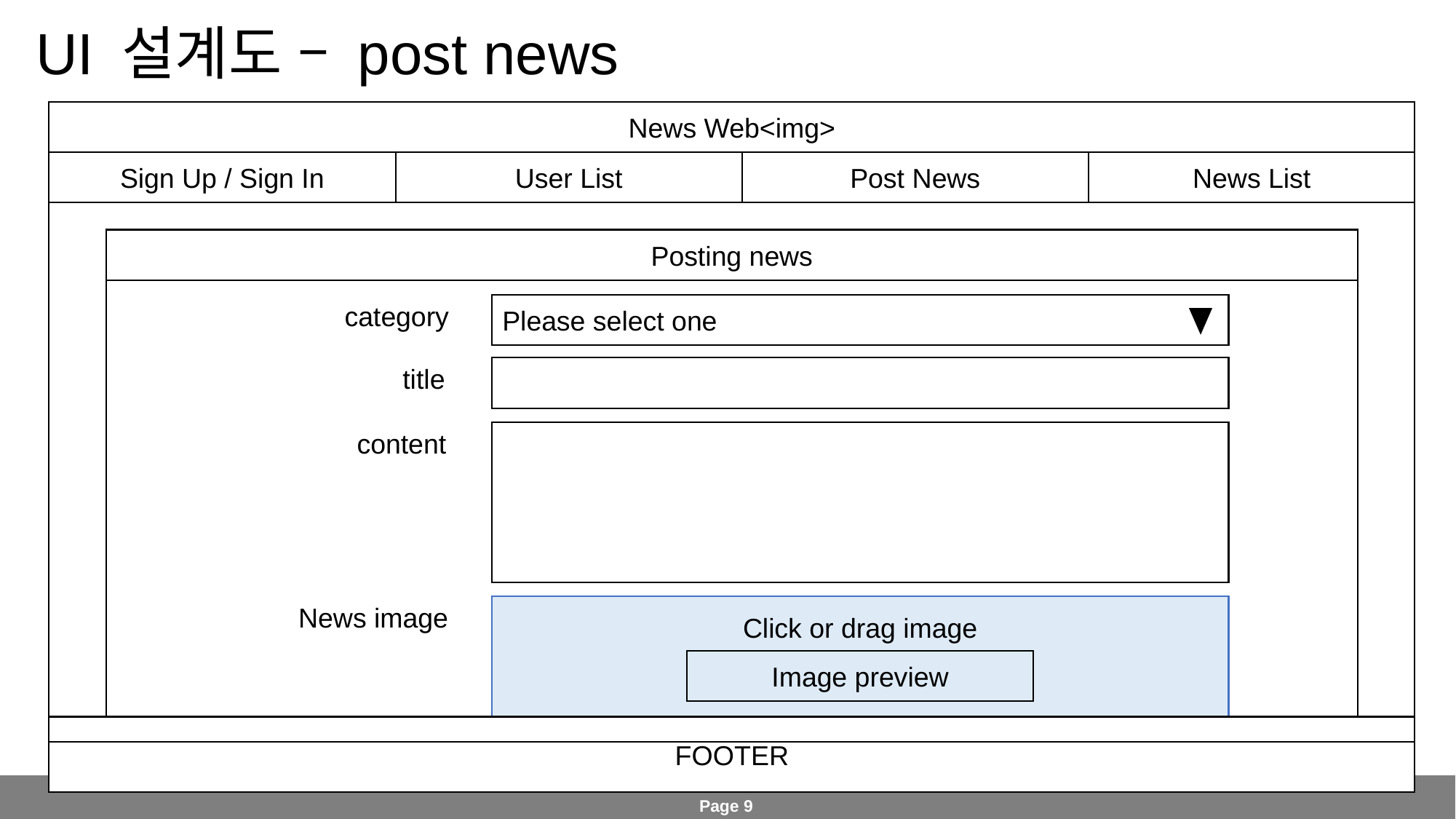

# UI 설계도 – post news

News Web<img>
Sign Up / Sign In
User List
Post News
News List

Posting news
category
Please select one

title

content

News image
Click or drag image

Image preview
FOOTER